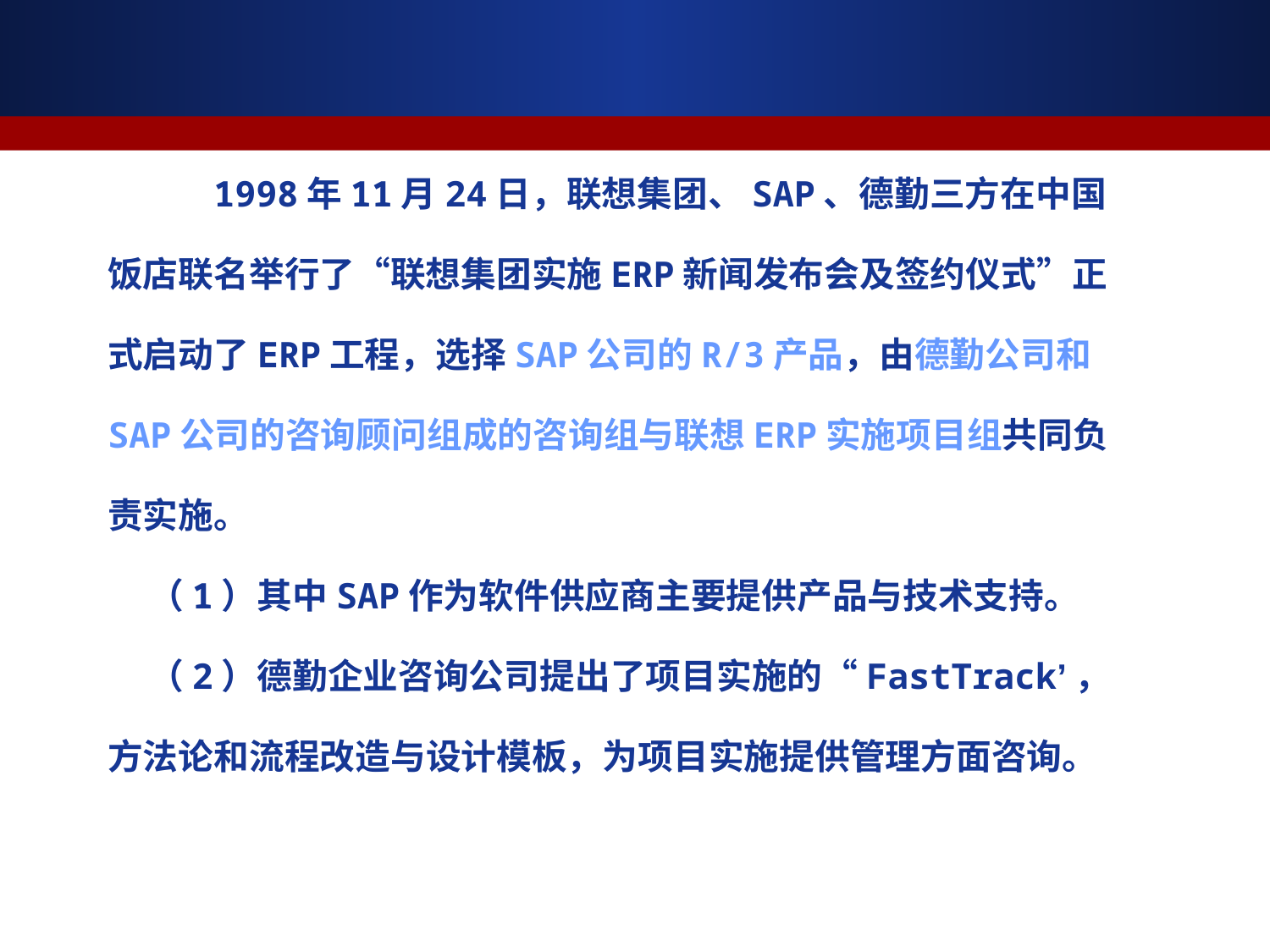

1998年11月24日，联想集团、SAP、德勤三方在中国饭店联名举行了“联想集团实施ERP新闻发布会及签约仪式”正式启动了ERP工程，选择SAP公司的R/3产品，由德勤公司和SAP公司的咨询顾问组成的咨询组与联想ERP实施项目组共同负责实施。
    （1）其中SAP作为软件供应商主要提供产品与技术支持。
    （2）德勤企业咨询公司提出了项目实施的“FastTrack’，方法论和流程改造与设计模板，为项目实施提供管理方面咨询。